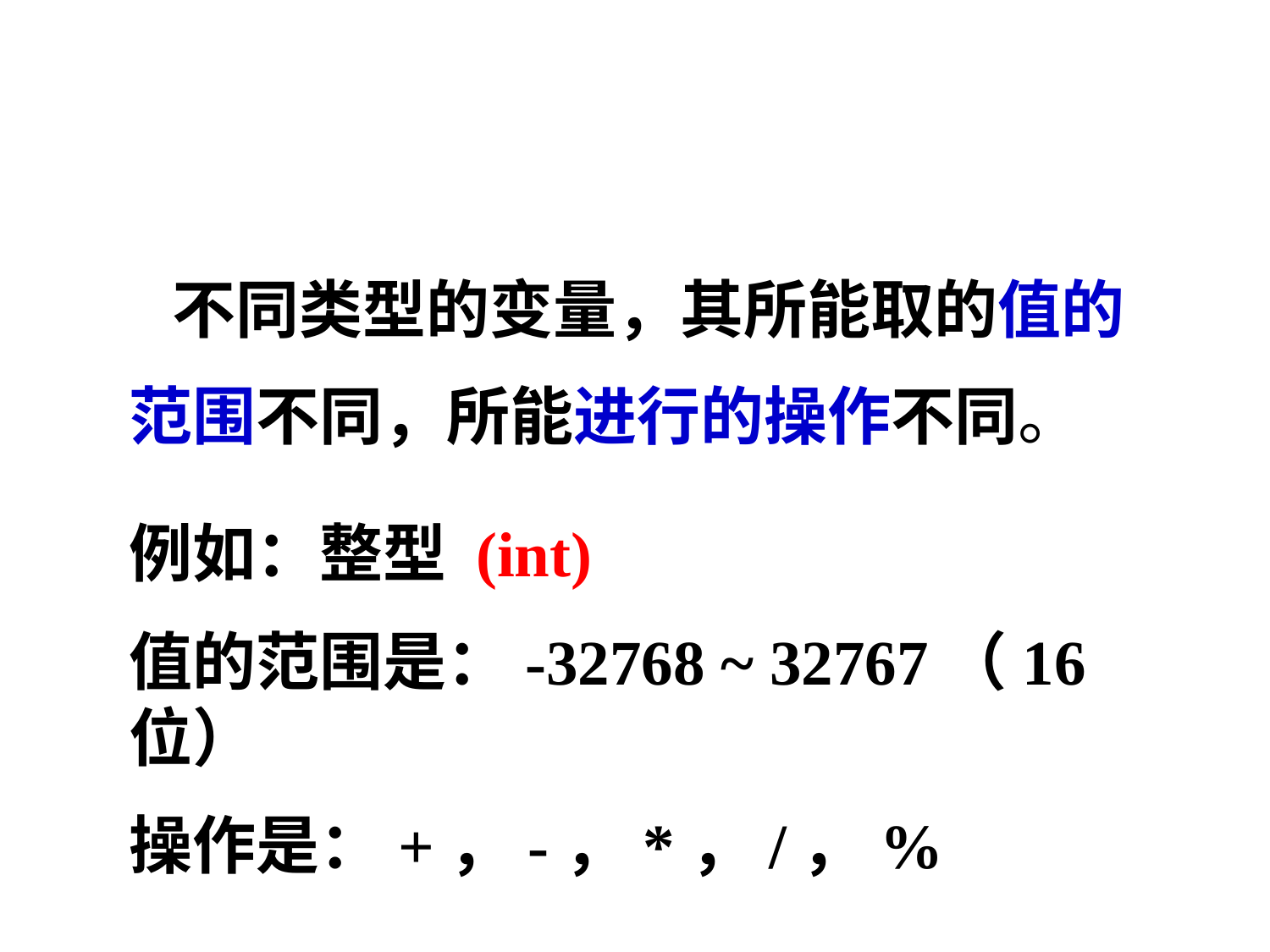

不同类型的变量，其所能取的值的范围不同，所能进行的操作不同。
例如：整型 (int)
值的范围是：-32768 ~ 32767（16位）
操作是：+，-，*，/，%